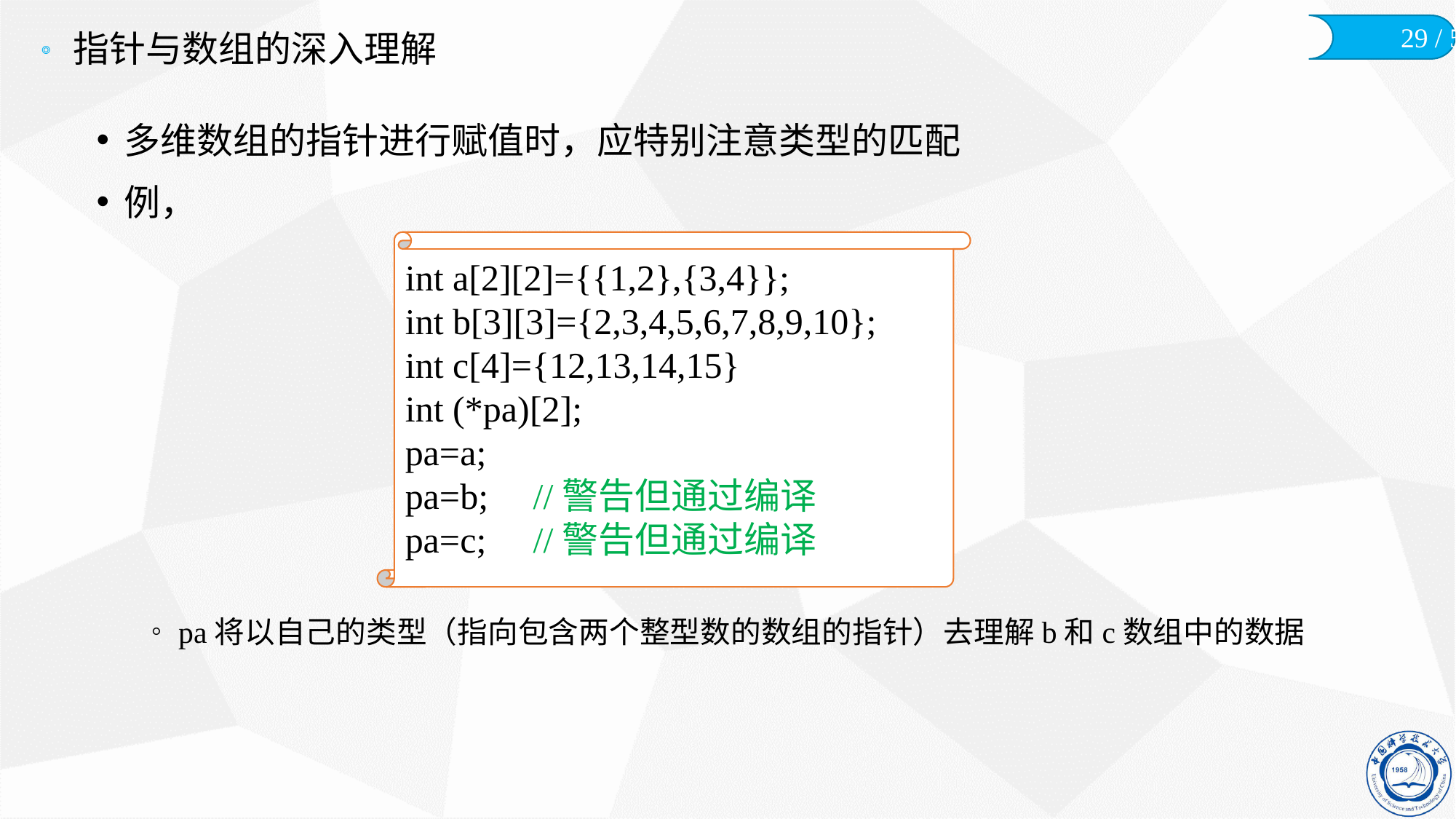

# 指针与数组的深入理解
多维数组的指针进行赋值时，应特别注意类型的匹配
例，

pa将以自己的类型（指向包含两个整型数的数组的指针）去理解b和c数组中的数据
int a[2][2]={{1,2},{3,4}};
int b[3][3]={2,3,4,5,6,7,8,9,10};
int c[4]={12,13,14,15}
int (*pa)[2];
pa=a;
pa=b;	//警告但通过编译
pa=c;	//警告但通过编译